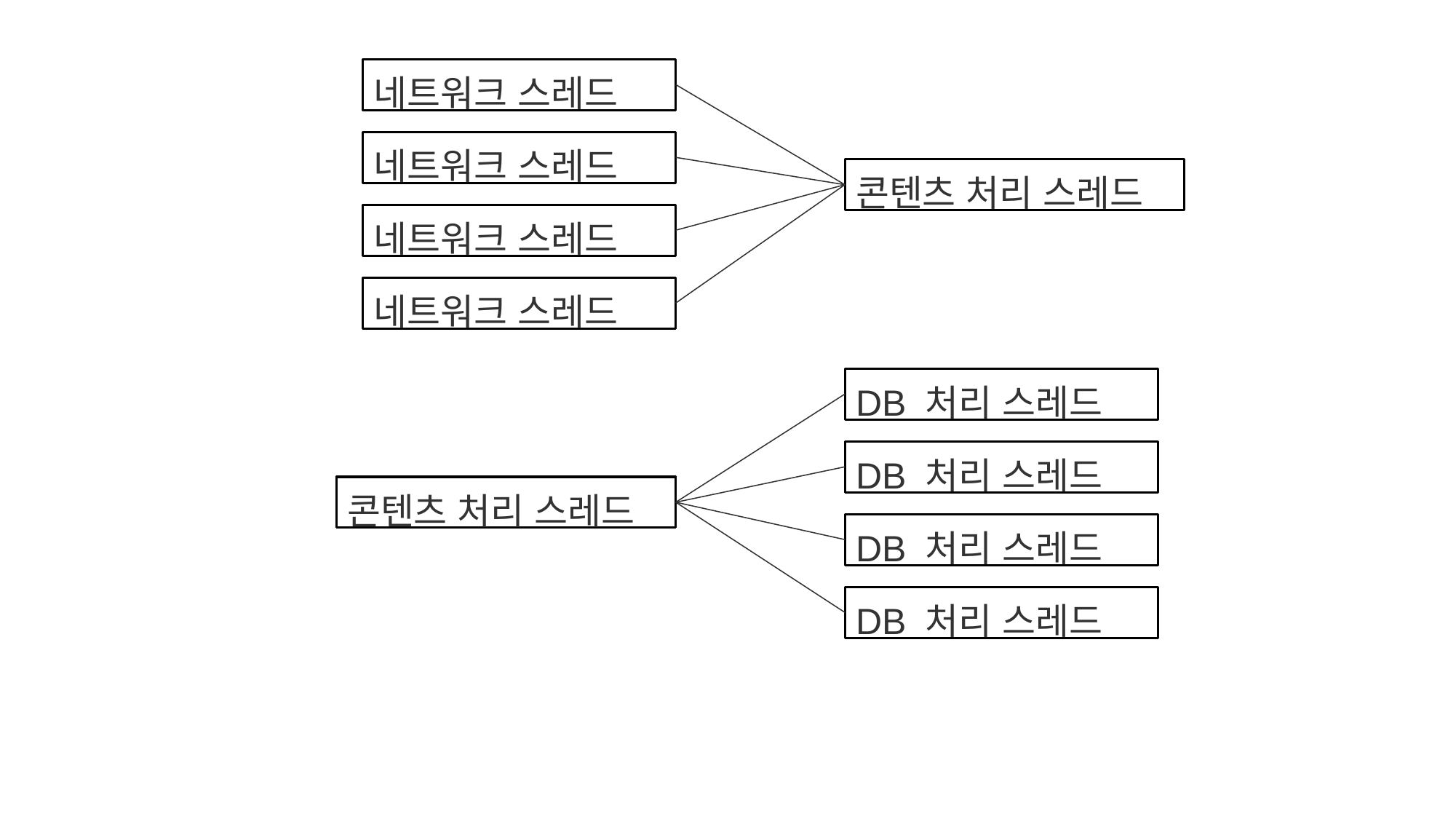

네트워크 스레드
네트워크 스레드
콘텐츠 처리 스레드
네트워크 스레드
네트워크 스레드
DB 처리 스레드
DB 처리 스레드
콘텐츠 처리 스레드
DB 처리 스레드
DB 처리 스레드